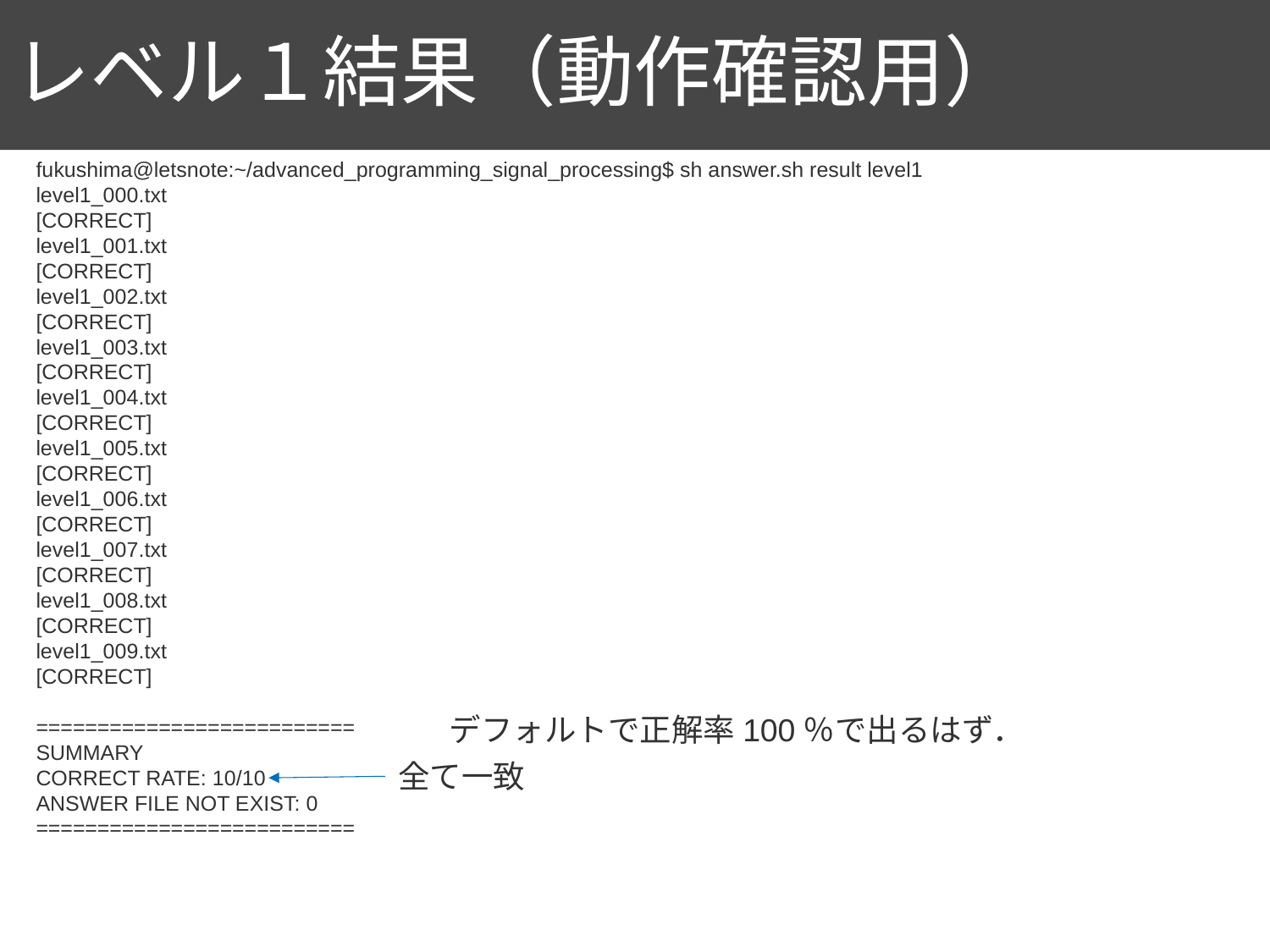

# レベル１結果（動作確認用）
105
fukushima@letsnote:~/advanced_programming_signal_processing$ sh answer.sh result level1
level1_000.txt
[CORRECT]
level1_001.txt
[CORRECT]
level1_002.txt
[CORRECT]
level1_003.txt
[CORRECT]
level1_004.txt
[CORRECT]
level1_005.txt
[CORRECT]
level1_006.txt
[CORRECT]
level1_007.txt
[CORRECT]
level1_008.txt
[CORRECT]
level1_009.txt
[CORRECT]

==========================
SUMMARY
CORRECT RATE: 10/10
ANSWER FILE NOT EXIST: 0
==========================
デフォルトで正解率100％で出るはず．
全て一致